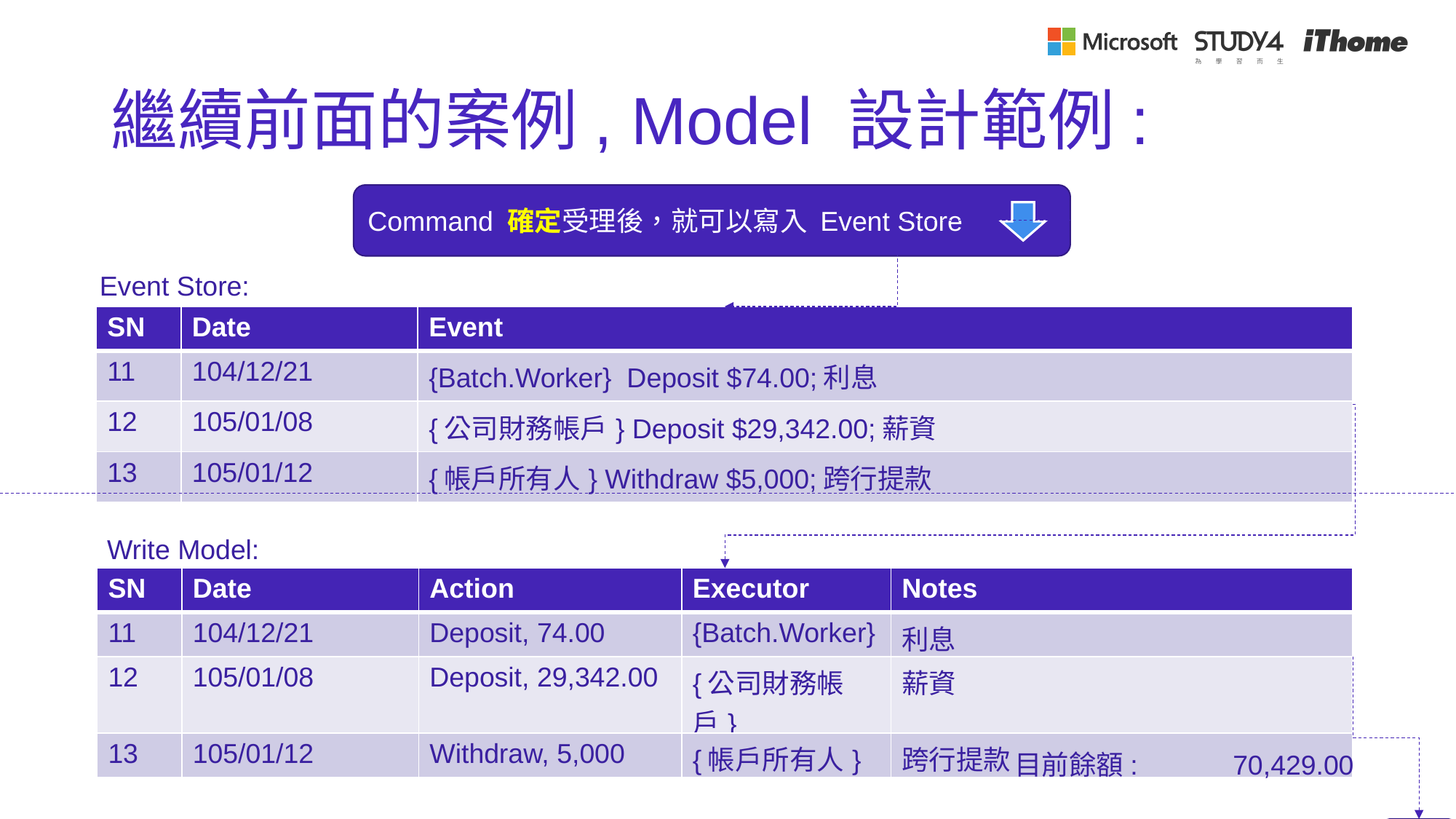

# 繼續前面的案例, Model 設計範例:
Command 確定受理後，就可以寫入 Event Store

Event Store:
| SN | Date | Event |
| --- | --- | --- |
| 11 | 104/12/21 | {Batch.Worker} Deposit $74.00;利息 |
| 12 | 105/01/08 | {公司財務帳戶} Deposit $29,342.00;薪資 |
| 13 | 105/01/12 | {帳戶所有人} Withdraw $5,000;跨行提款 |
Write Model:
| SN | Date | Action | Executor | Notes |
| --- | --- | --- | --- | --- |
| 11 | 104/12/21 | Deposit, 74.00 | {Batch.Worker} | 利息 |
| 12 | 105/01/08 | Deposit, 29,342.00 | {公司財務帳戶} | 薪資 |
| 13 | 105/01/12 | Withdraw, 5,000 | {帳戶所有人} | 跨行提款 |
目前餘額: 	70,429.00